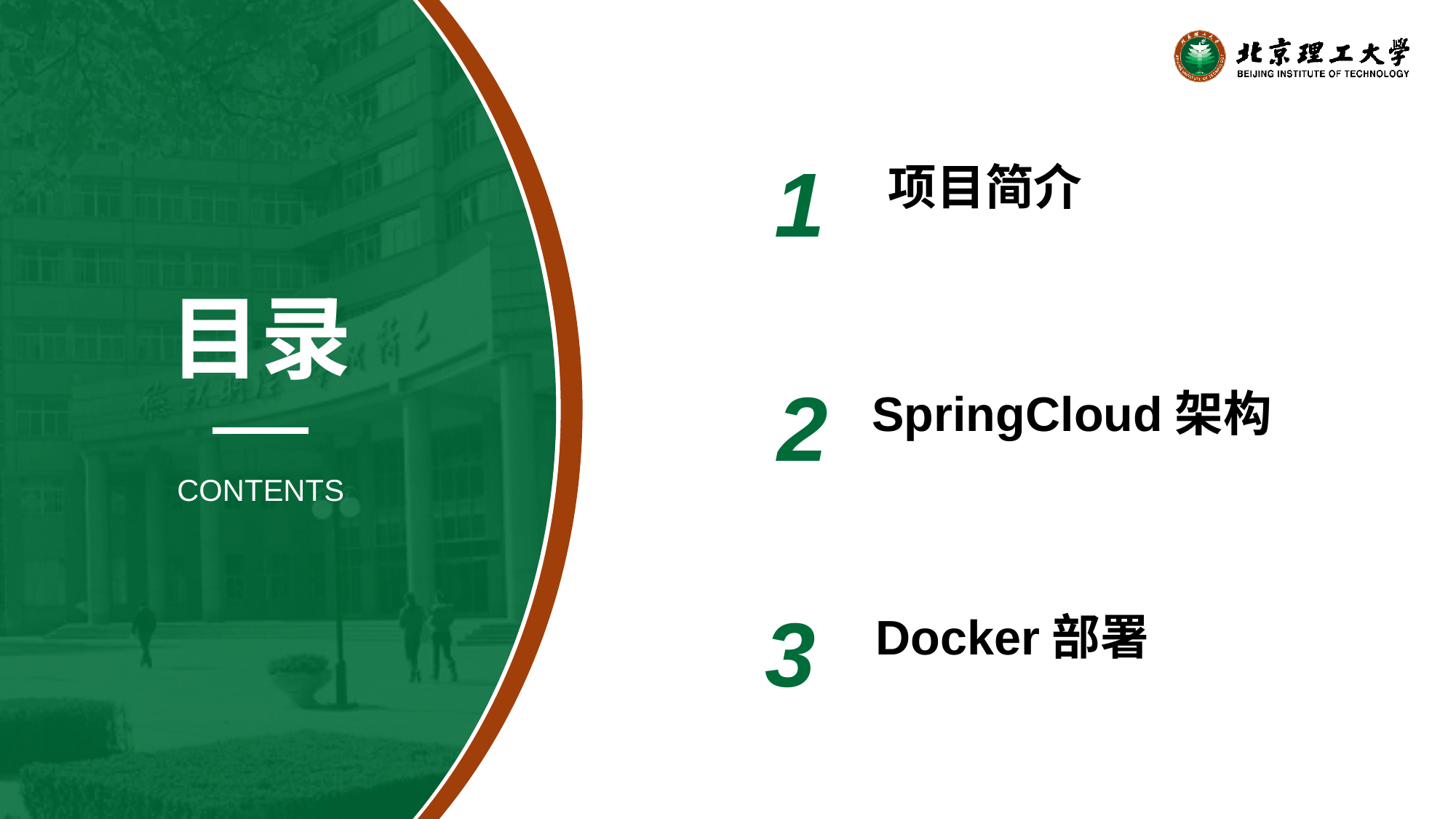

1
项目简介
目录
2
SpringCloud架构
CONTENTS
3
Docker部署